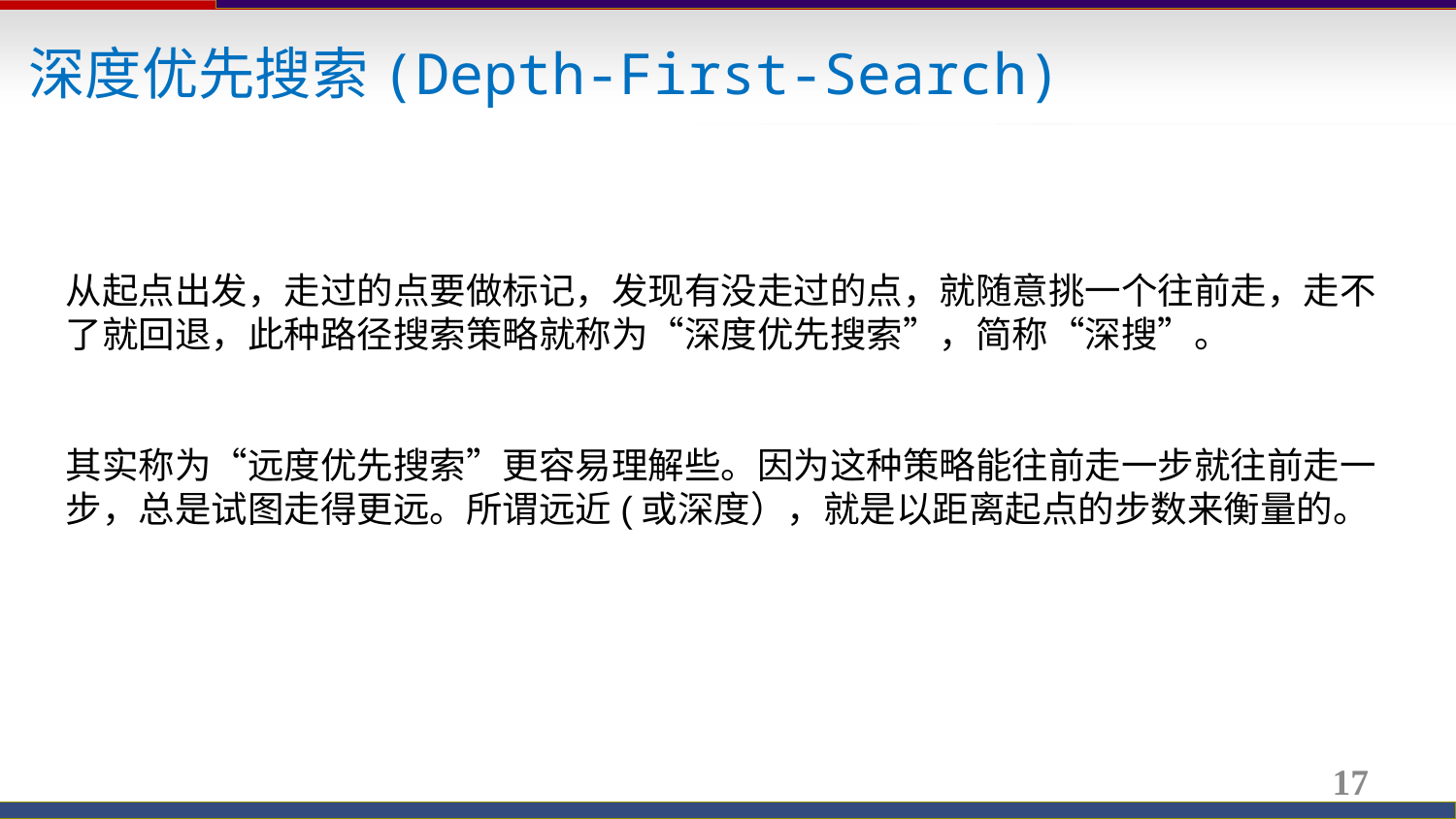

深度优先搜索(Depth-First-Search)
从起点出发，走过的点要做标记，发现有没走过的点，就随意挑一个往前走，走不了就回退，此种路径搜索策略就称为“深度优先搜索”，简称“深搜”。

其实称为“远度优先搜索”更容易理解些。因为这种策略能往前走一步就往前走一步，总是试图走得更远。所谓远近(或深度），就是以距离起点的步数来衡量的。